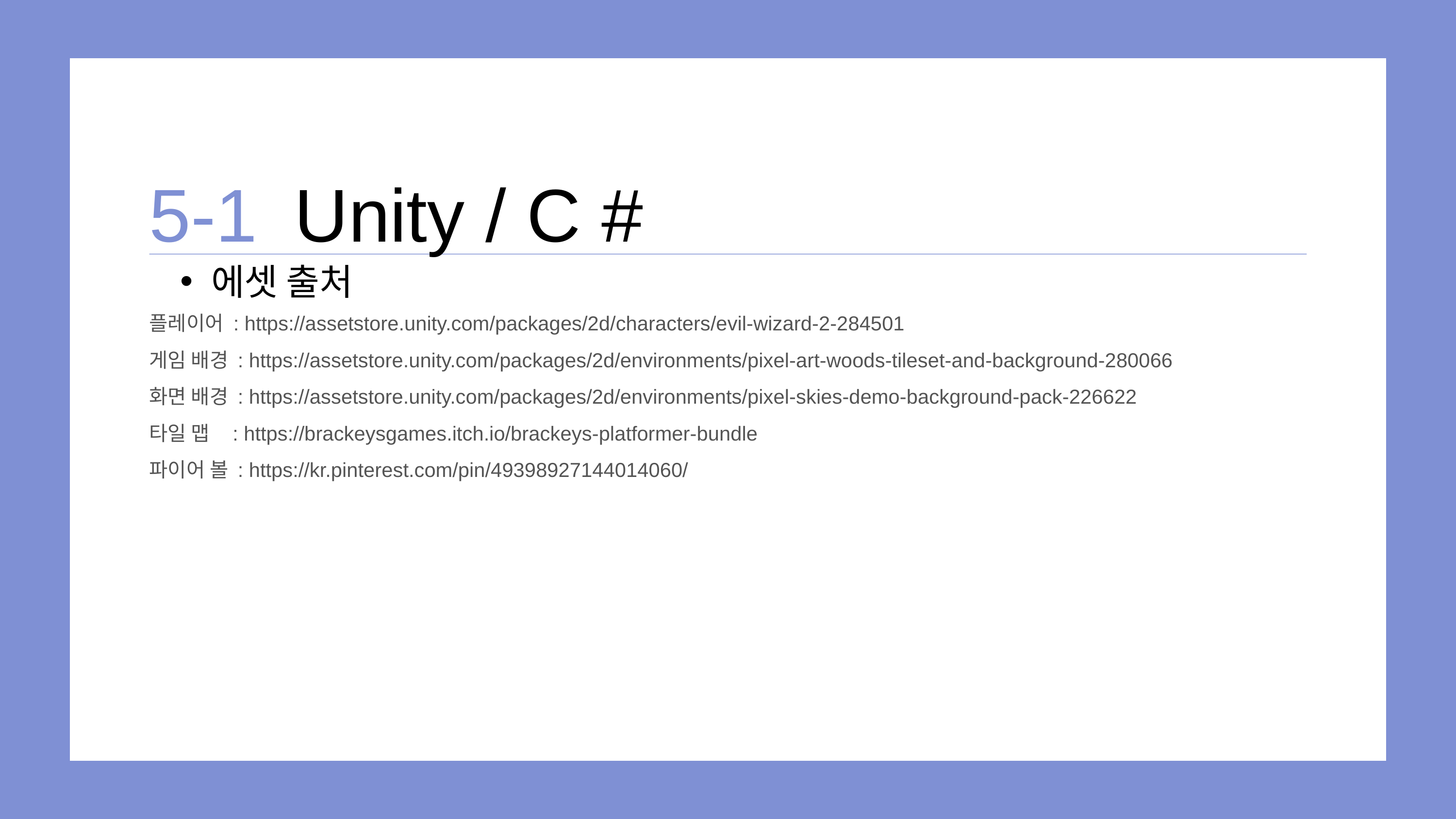

5-1
Unity / C #
에셋 출처

플레이어 : https://assetstore.unity.com/packages/2d/characters/evil-wizard-2-284501
게임 배경 : https://assetstore.unity.com/packages/2d/environments/pixel-art-woods-tileset-and-background-280066
화면 배경 : https://assetstore.unity.com/packages/2d/environments/pixel-skies-demo-background-pack-226622
타일 맵    : https://brackeysgames.itch.io/brackeys-platformer-bundle
파이어 볼 : https://kr.pinterest.com/pin/49398927144014060/